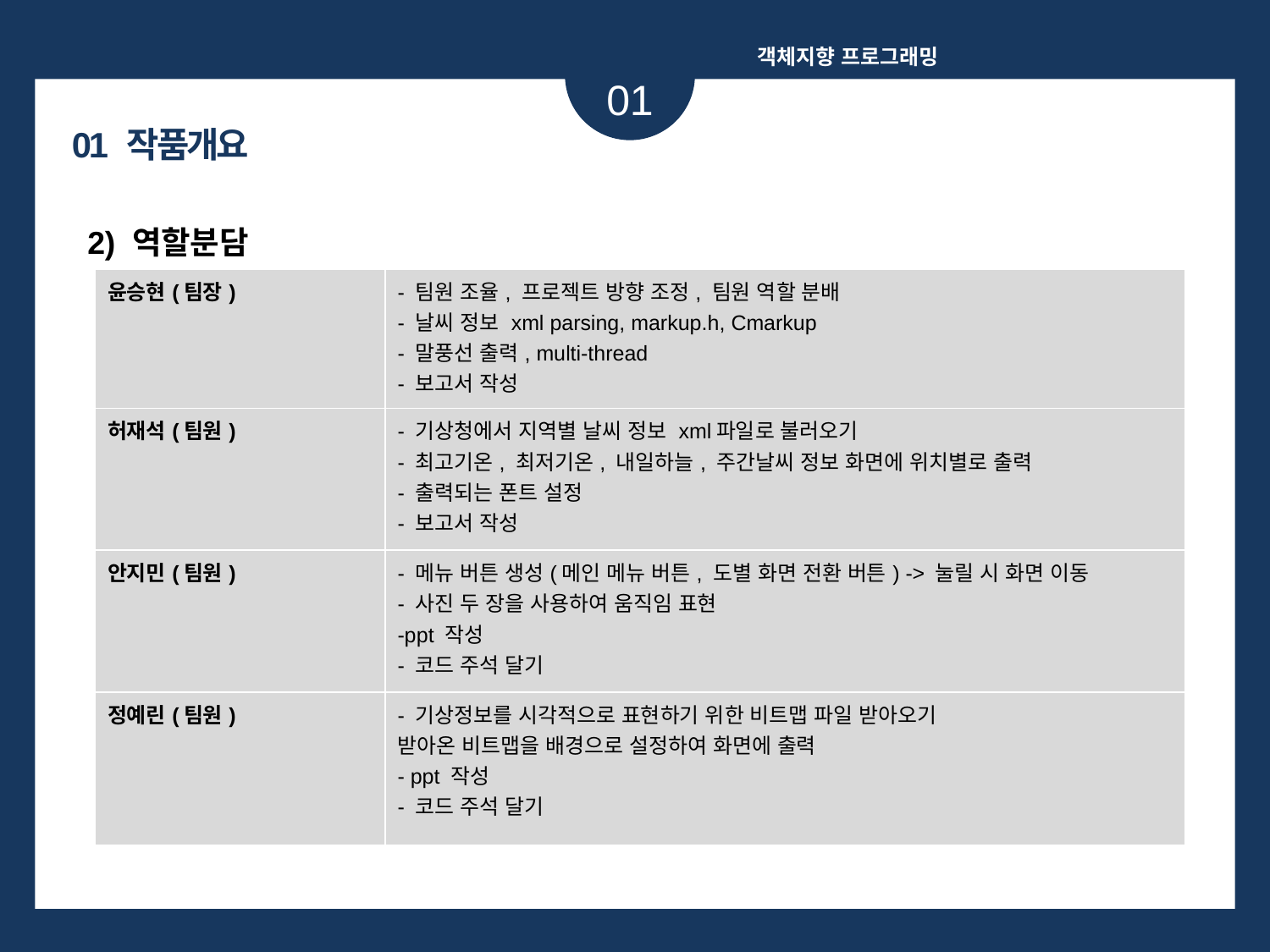

객체지향 프로그래밍
01

01 작품개요
2) 역할분담
| 윤승현(팀장) | - 팀원 조율, 프로젝트 방향 조정, 팀원 역할 분배 - 날씨 정보 xml parsing, markup.h, Cmarkup - 말풍선 출력, multi-thread - 보고서 작성 |
| --- | --- |
| 허재석(팀원) | - 기상청에서 지역별 날씨 정보 xml파일로 불러오기 - 최고기온, 최저기온, 내일하늘, 주간날씨 정보 화면에 위치별로 출력 - 출력되는 폰트 설정 - 보고서 작성 |
| 안지민(팀원) | - 메뉴 버튼 생성(메인 메뉴 버튼, 도별 화면 전환 버튼) -> 눌릴 시 화면 이동 - 사진 두 장을 사용하여 움직임 표현 -ppt 작성 - 코드 주석 달기 |
| 정예린(팀원) | - 기상정보를 시각적으로 표현하기 위한 비트맵 파일 받아오기 받아온 비트맵을 배경으로 설정하여 화면에 출력 - ppt 작성 - 코드 주석 달기 |